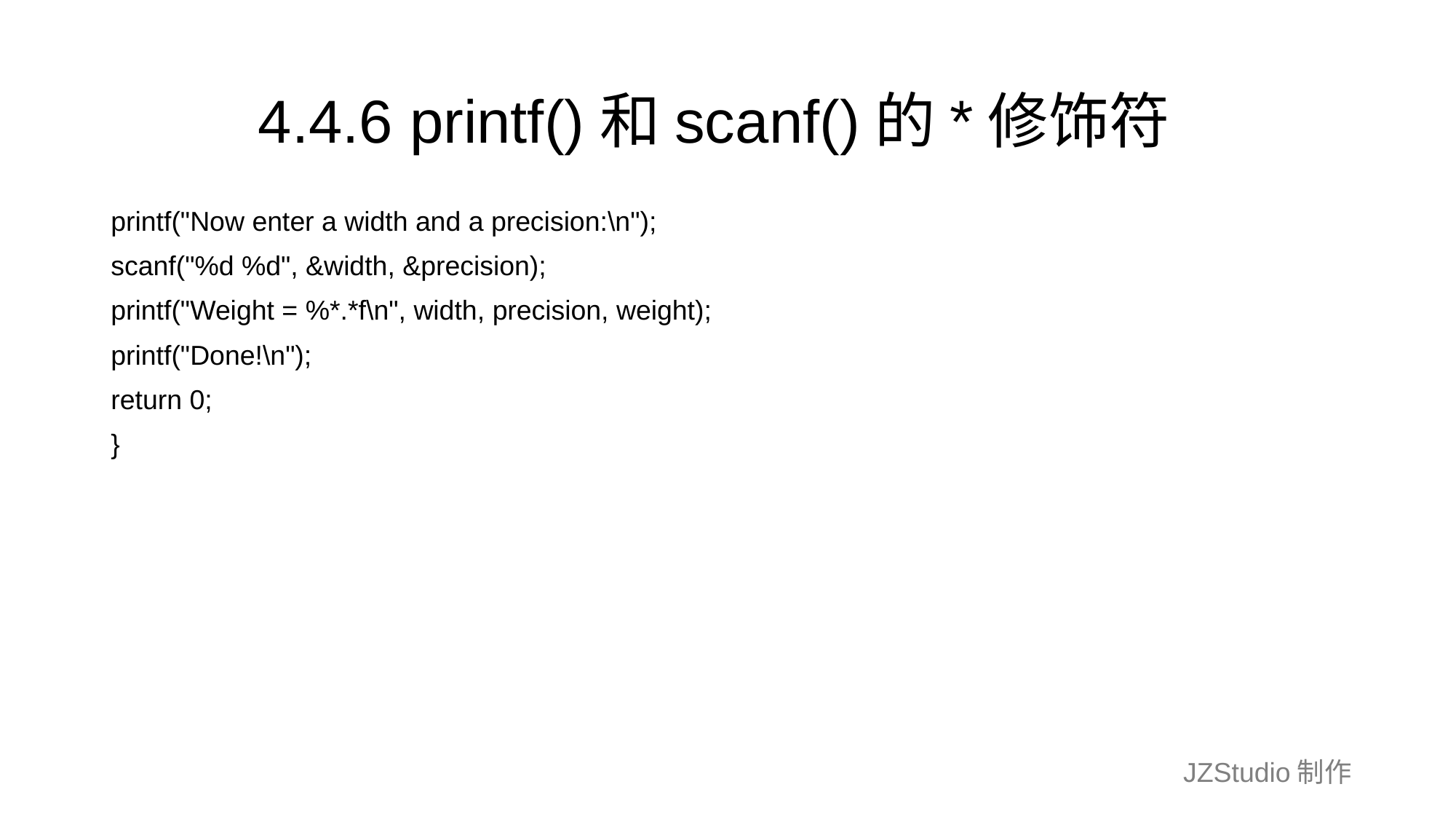

# 4.4.6 printf()和scanf()的*修饰符
printf("Now enter a width and a precision:\n");
scanf("%d %d", &width, &precision);
printf("Weight = %*.*f\n", width, precision, weight);
printf("Done!\n");
return 0;
}